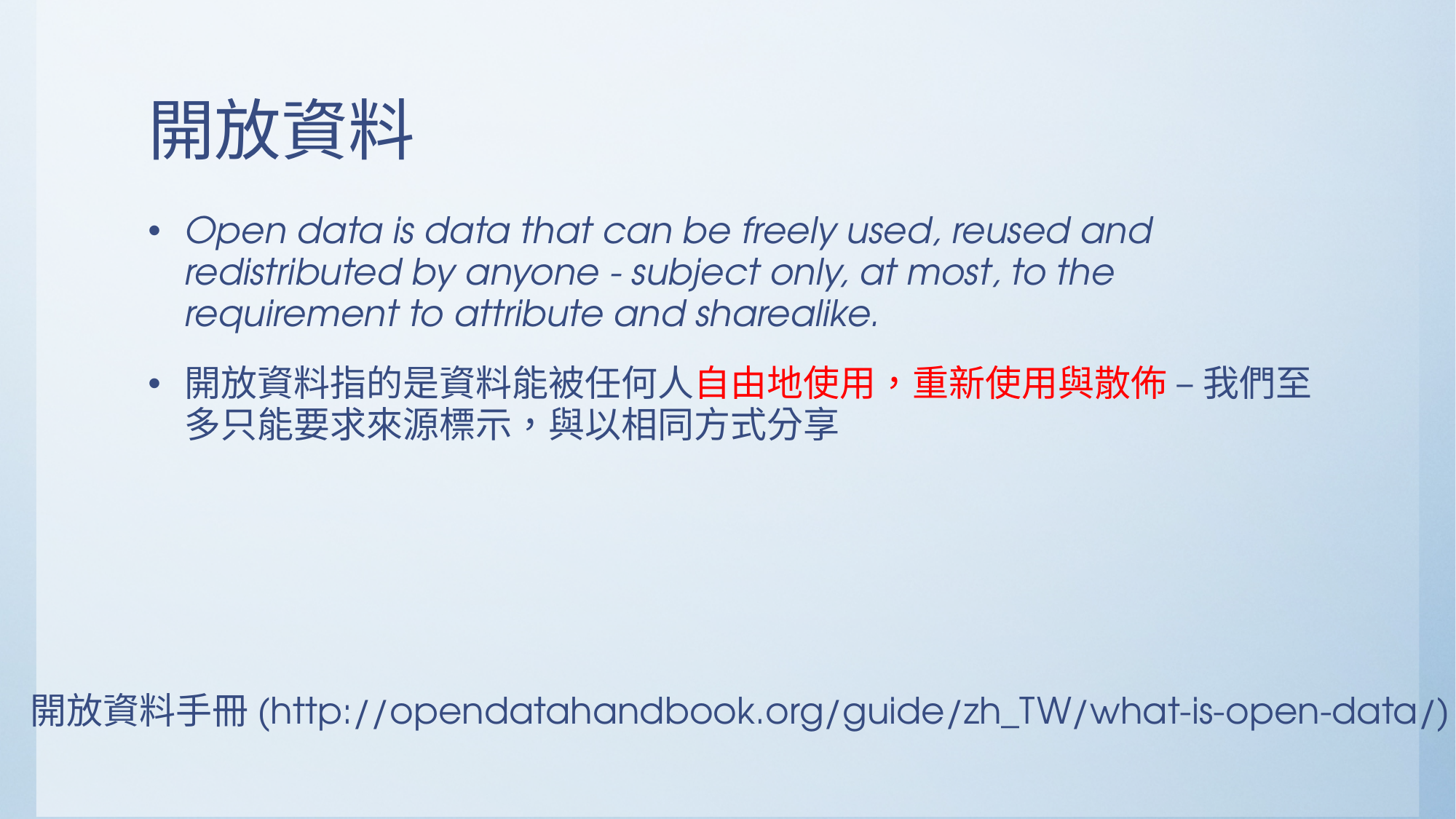

# 開放資料
Open data is data that can be freely used, reused and redistributed by anyone - subject only, at most, to the requirement to attribute and sharealike.
開放資料指的是資料能被任何人自由地使用，重新使用與散佈 – 我們至多只能要求來源標示，與以相同方式分享
開放資料手冊(http://opendatahandbook.org/guide/zh_TW/what-is-open-data/)